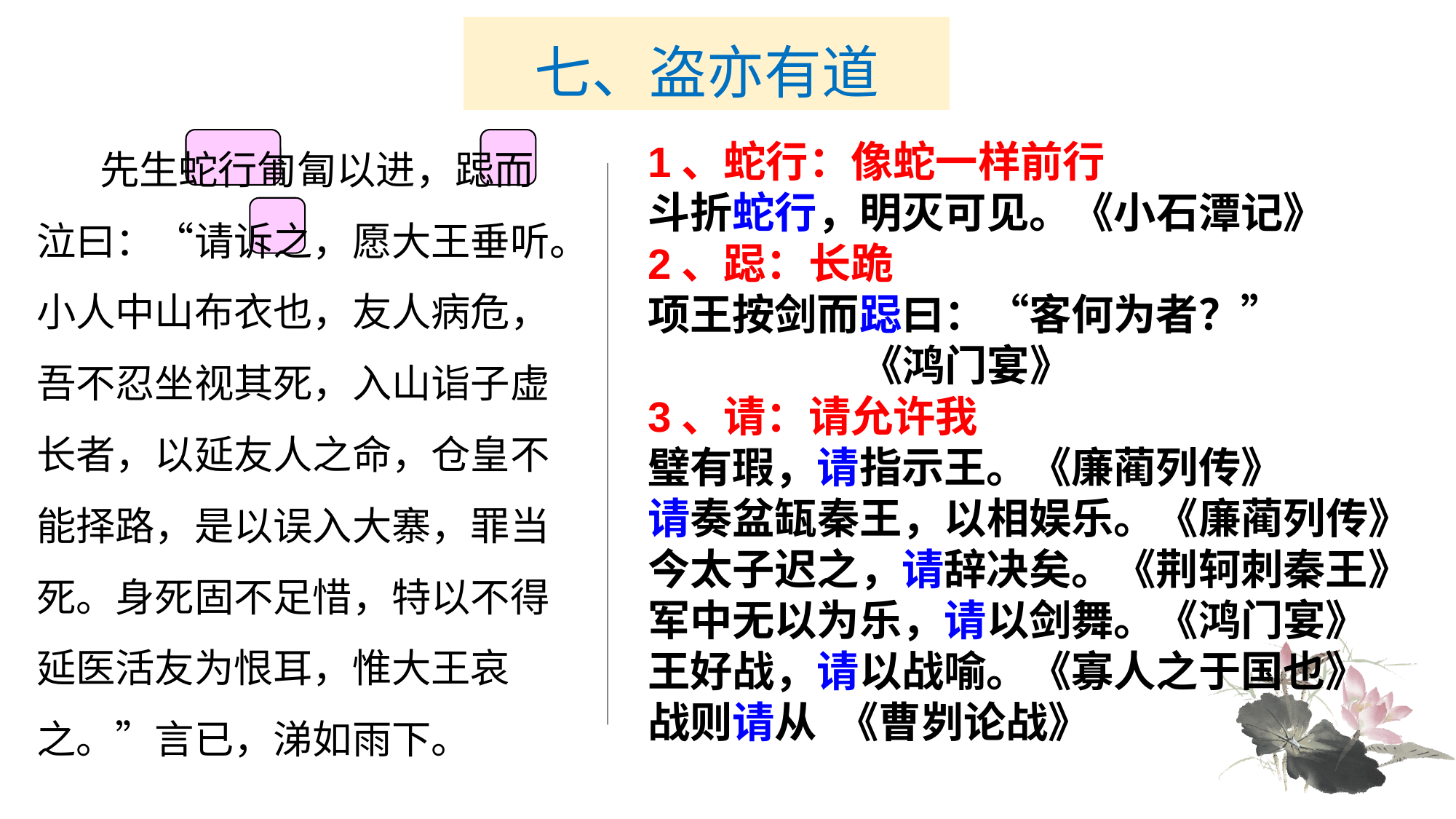

# 七、盗亦有道
　　先生蛇行匍匐以进，跽而泣曰：“请诉之，愿大王垂听。小人中山布衣也，友人病危，吾不忍坐视其死，入山诣子虚长者，以延友人之命，仓皇不能择路，是以误入大寨，罪当死。身死固不足惜，特以不得延医活友为恨耳，惟大王哀之。”言已，涕如雨下。

1、蛇行：像蛇一样前行
斗折蛇行，明灭可见。《小石潭记》
2、跽：长跪
项王按剑而跽曰：“客何为者？”
                     《鸿门宴》
3、请：请允许我
璧有瑕，请指示王。《廉蔺列传》
请奏盆缻秦王，以相娱乐。《廉蔺列传》
今太子迟之，请辞决矣。《荆轲刺秦王》
军中无以为乐，请以剑舞。《鸿门宴》
王好战，请以战喻。《寡人之于国也》
战则请从  《曹刿论战》